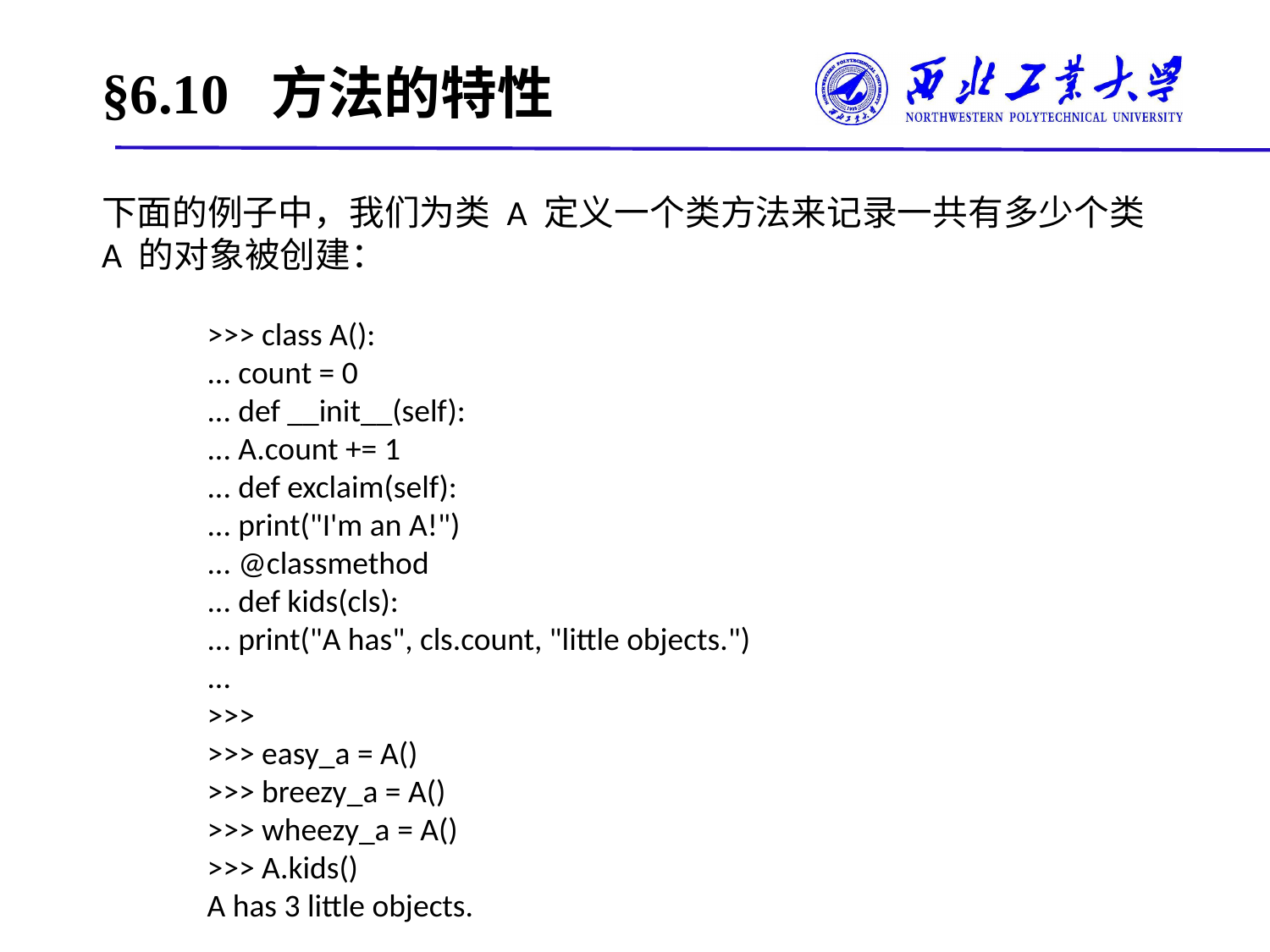

# §6.10  方法的特性
下面的例子中，我们为类 A 定义一个类方法来记录一共有多少个类 A 的对象被创建：
>>> class A():
... count = 0
... def __init__(self):
... A.count += 1
... def exclaim(self):
... print("I'm an A!")
... @classmethod
... def kids(cls):
... print("A has", cls.count, "little objects.")
...
>>>
>>> easy_a = A()
>>> breezy_a = A()
>>> wheezy_a = A()
>>> A.kids()
A has 3 little objects.